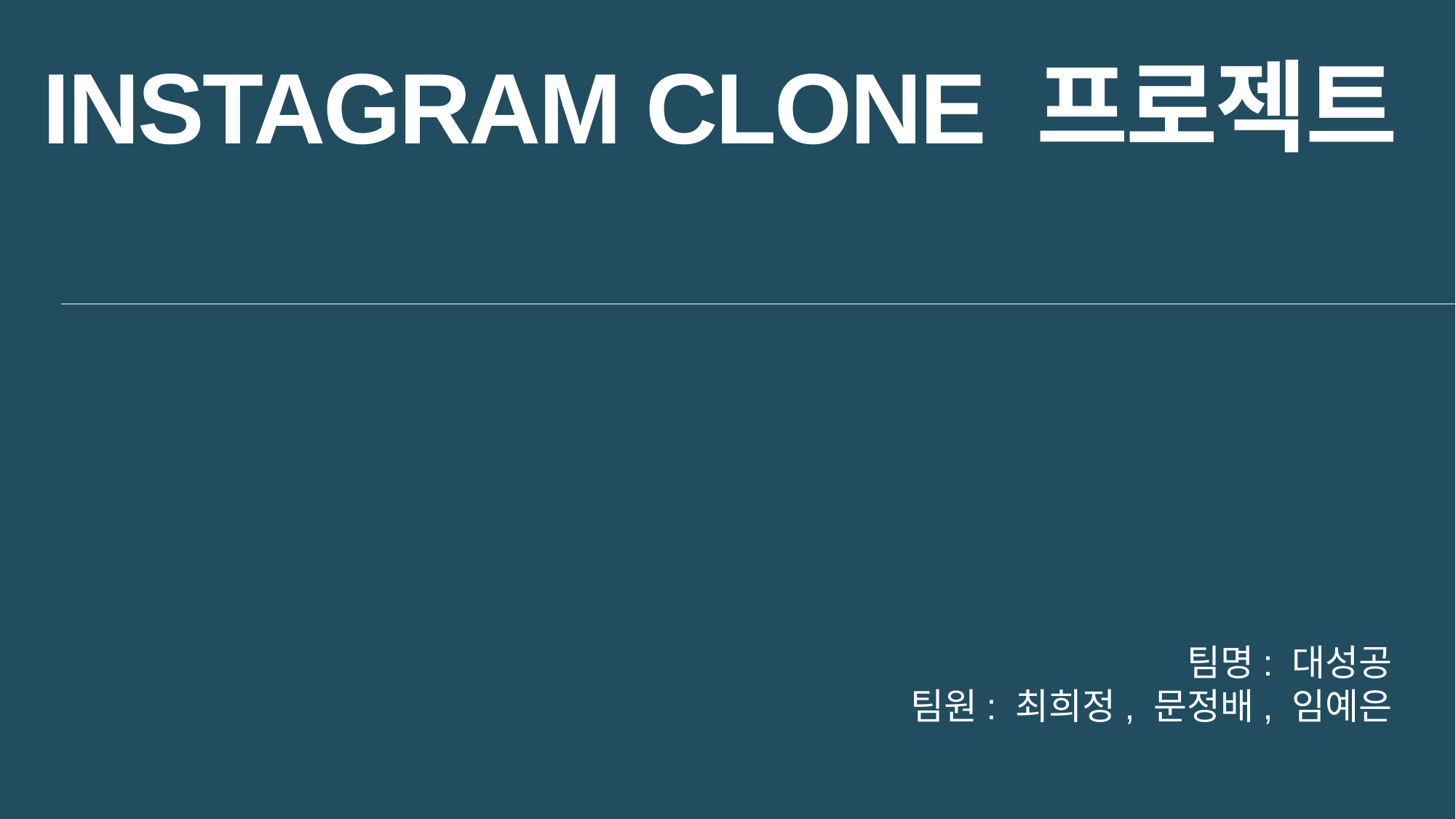

INSTAGRAM CLONE 프로젝트
팀명: 대성공
팀원: 최희정, 문정배, 임예은